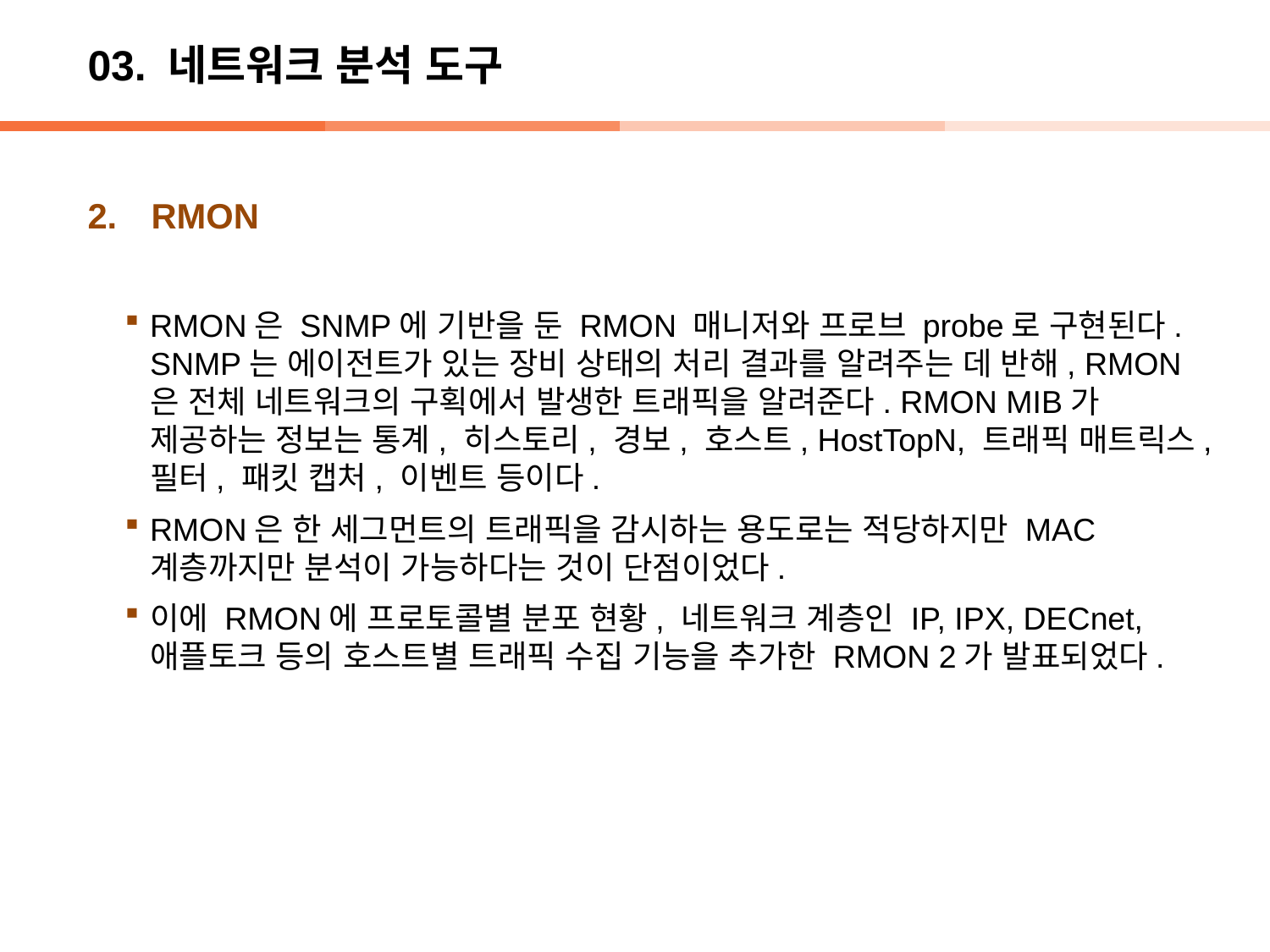

# 03. 네트워크 분석 도구
RMON

RMON은 SNMP에 기반을 둔 RMON 매니저와 프로브 probe로 구현된다. SNMP는 에이전트가 있는 장비 상태의 처리 결과를 알려주는 데 반해, RMON은 전체 네트워크의 구획에서 발생한 트래픽을 알려준다. RMON MIB가 제공하는 정보는 통계, 히스토리, 경보, 호스트, HostTopN, 트래픽 매트릭스, 필터, 패킷 캡처, 이벤트 등이다.
RMON은 한 세그먼트의 트래픽을 감시하는 용도로는 적당하지만 MAC 계층까지만 분석이 가능하다는 것이 단점이었다.
이에 RMON에 프로토콜별 분포 현황, 네트워크 계층인 IP, IPX, DECnet, 애플토크 등의 호스트별 트래픽 수집 기능을 추가한 RMON 2가 발표되었다.